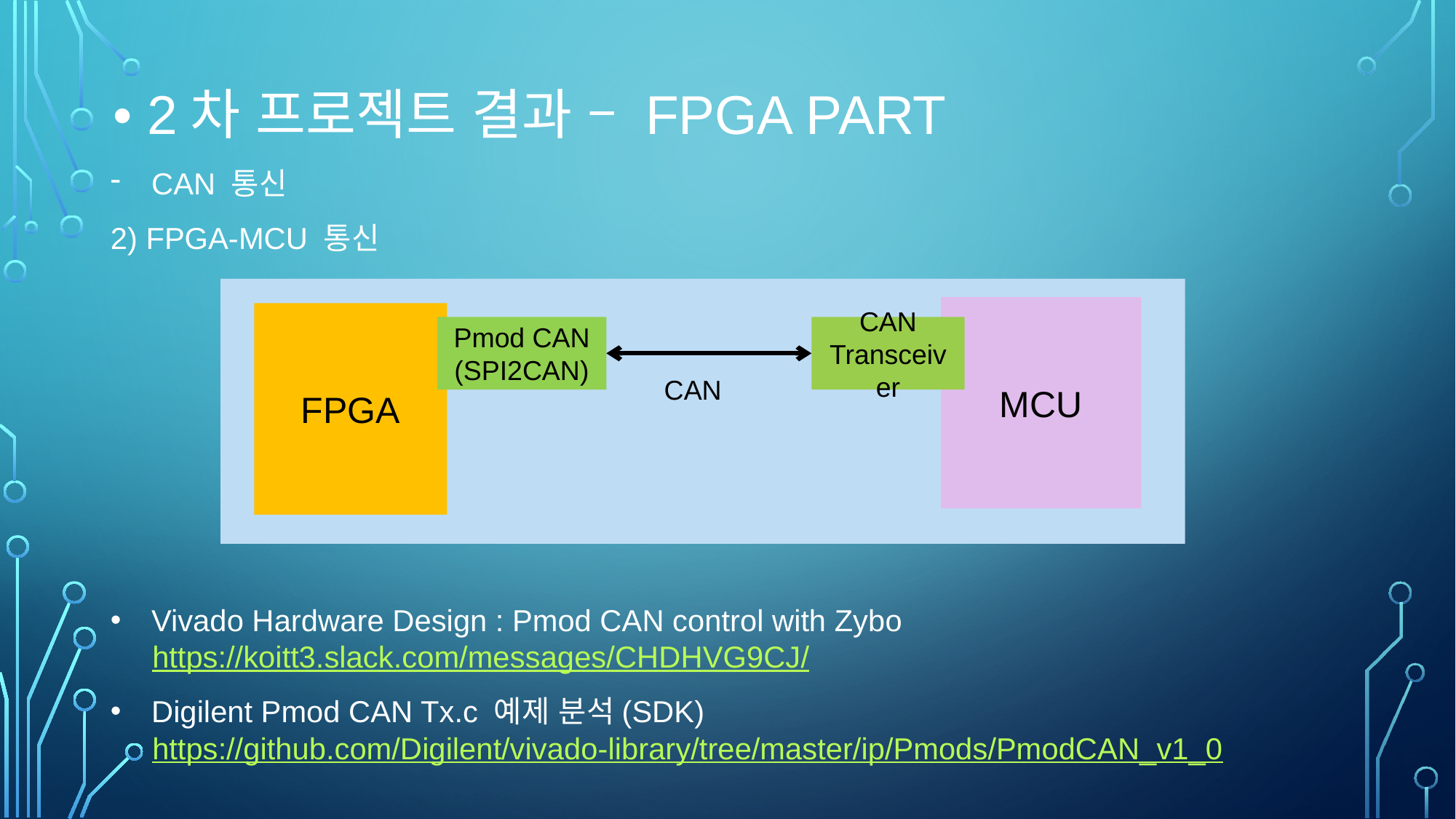

# • 2차 프로젝트 결과 – FPGA PART
CAN 통신
2) FPGA-MCU 통신

Vivado Hardware Design : Pmod CAN control with Zybo
     https://koitt3.slack.com/messages/CHDHVG9CJ/
Digilent Pmod CAN Tx.c 예제 분석(SDK)
     https://github.com/Digilent/vivado-library/tree/master/ip/Pmods/PmodCAN_v1_0

MCU
FPGA
CAN Transceiver
Pmod CAN
(SPI2CAN)
CAN